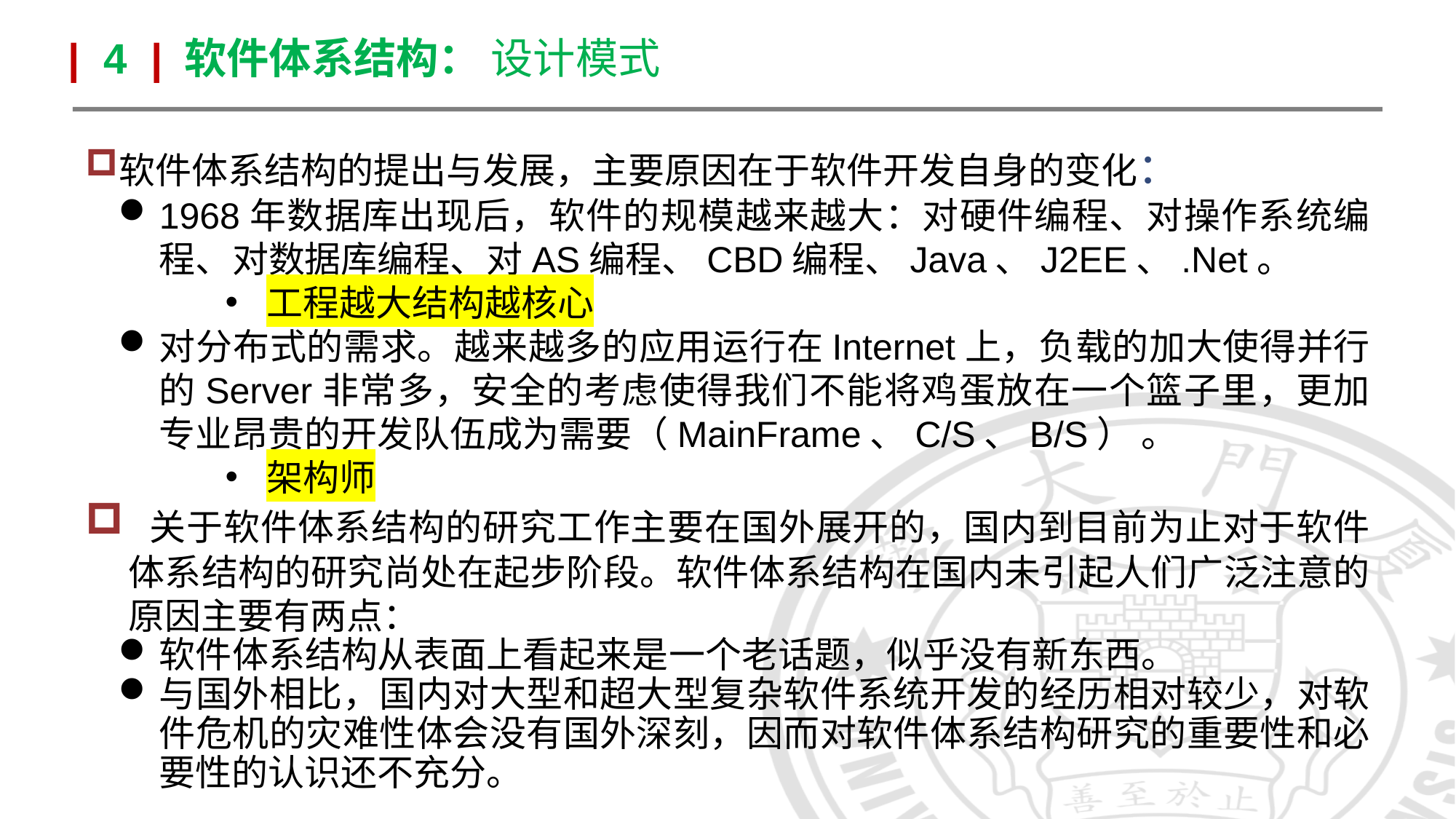

|  4  | 软件体系结构： 设计模式

软件体系结构的提出与发展，主要原因在于软件开发自身的变化：
1968年数据库出现后，软件的规模越来越大：对硬件编程、对操作系统编程、对数据库编程、对AS编程、CBD编程、Java、J2EE、.Net。
工程越大结构越核心
对分布式的需求。越来越多的应用运行在Internet上，负载的加大使得并行的Server非常多，安全的考虑使得我们不能将鸡蛋放在一个篮子里，更加专业昂贵的开发队伍成为需要（MainFrame、C/S、B/S） 。
架构师
 关于软件体系结构的研究工作主要在国外展开的，国内到目前为止对于软件体系结构的研究尚处在起步阶段。软件体系结构在国内未引起人们广泛注意的原因主要有两点：
软件体系结构从表面上看起来是一个老话题，似乎没有新东西。
与国外相比，国内对大型和超大型复杂软件系统开发的经历相对较少，对软件危机的灾难性体会没有国外深刻，因而对软件体系结构研究的重要性和必要性的认识还不充分。